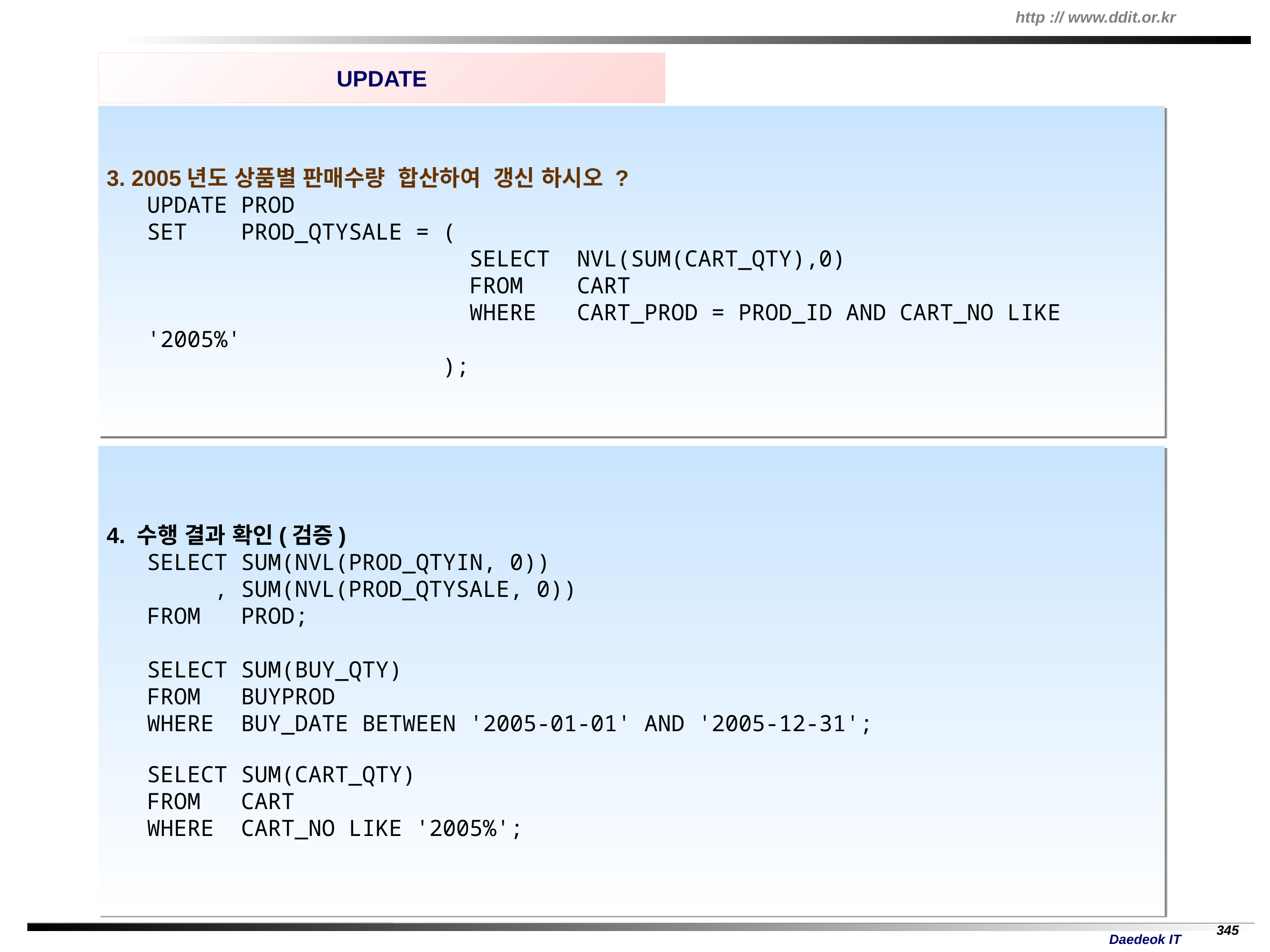

UPDATE
3. 2005년도 상품별 판매수량  합산하여  갱신 하시오 ?
UPDATE PROD
SET    PROD_QTYSALE = (
                        SELECT  NVL(SUM(CART_QTY),0)
                        FROM    CART
                        WHERE   CART_PROD = PROD_ID AND CART_NO LIKE '2005%'
                      );
4. 수행 결과 확인(검증)
SELECT SUM(NVL(PROD_QTYIN, 0))
     , SUM(NVL(PROD_QTYSALE, 0))
FROM   PROD;

SELECT SUM(BUY_QTY)
FROM   BUYPROD
WHERE  BUY_DATE BETWEEN '2005-01-01' AND '2005-12-31';

SELECT SUM(CART_QTY)
FROM   CART
WHERE  CART_NO LIKE '2005%';